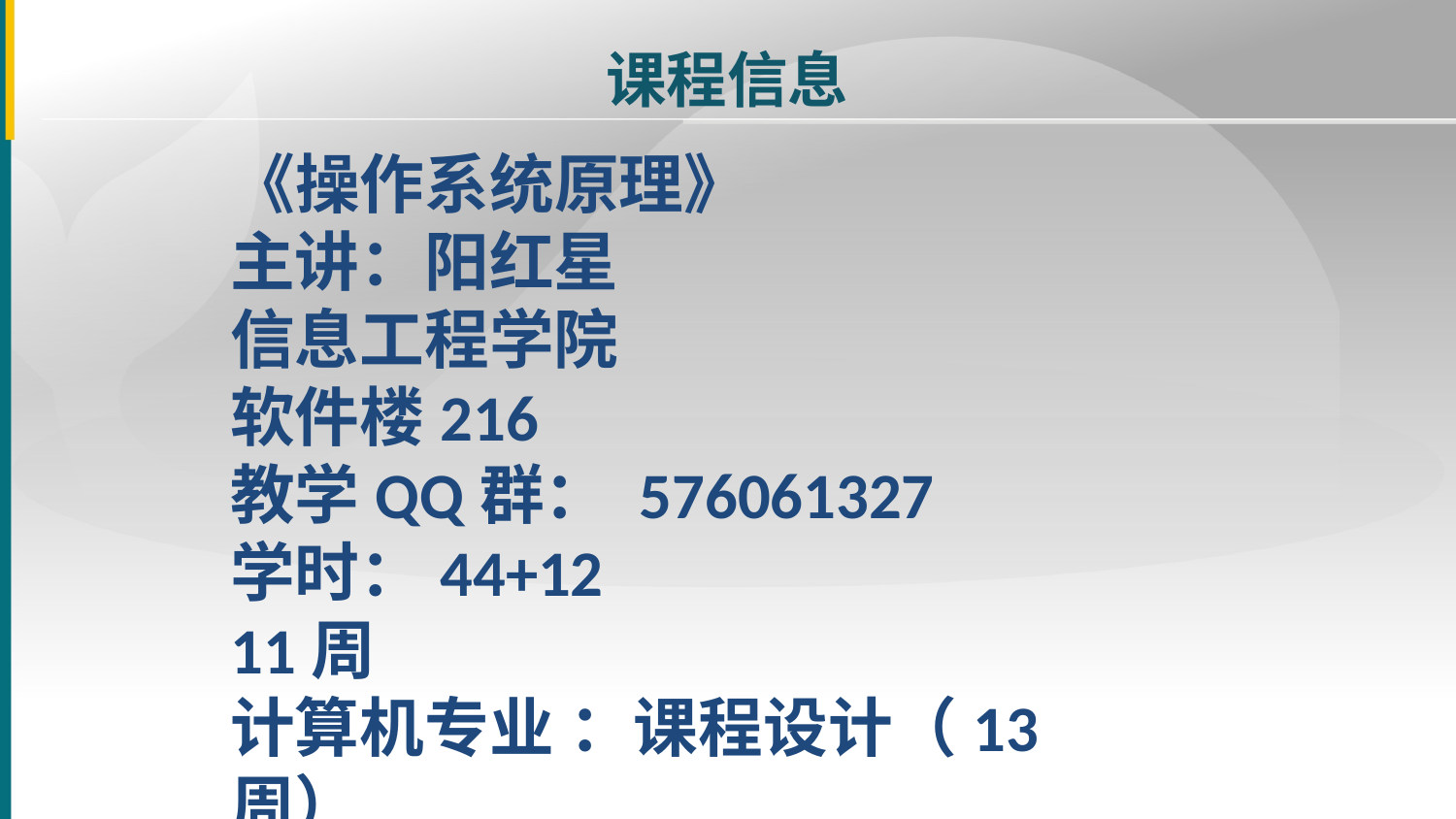

课程信息
《操作系统原理》
主讲：阳红星
信息工程学院
软件楼216
教学QQ群： 576061327
学时：44+12
11周
计算机专业 ：课程设计（13周）